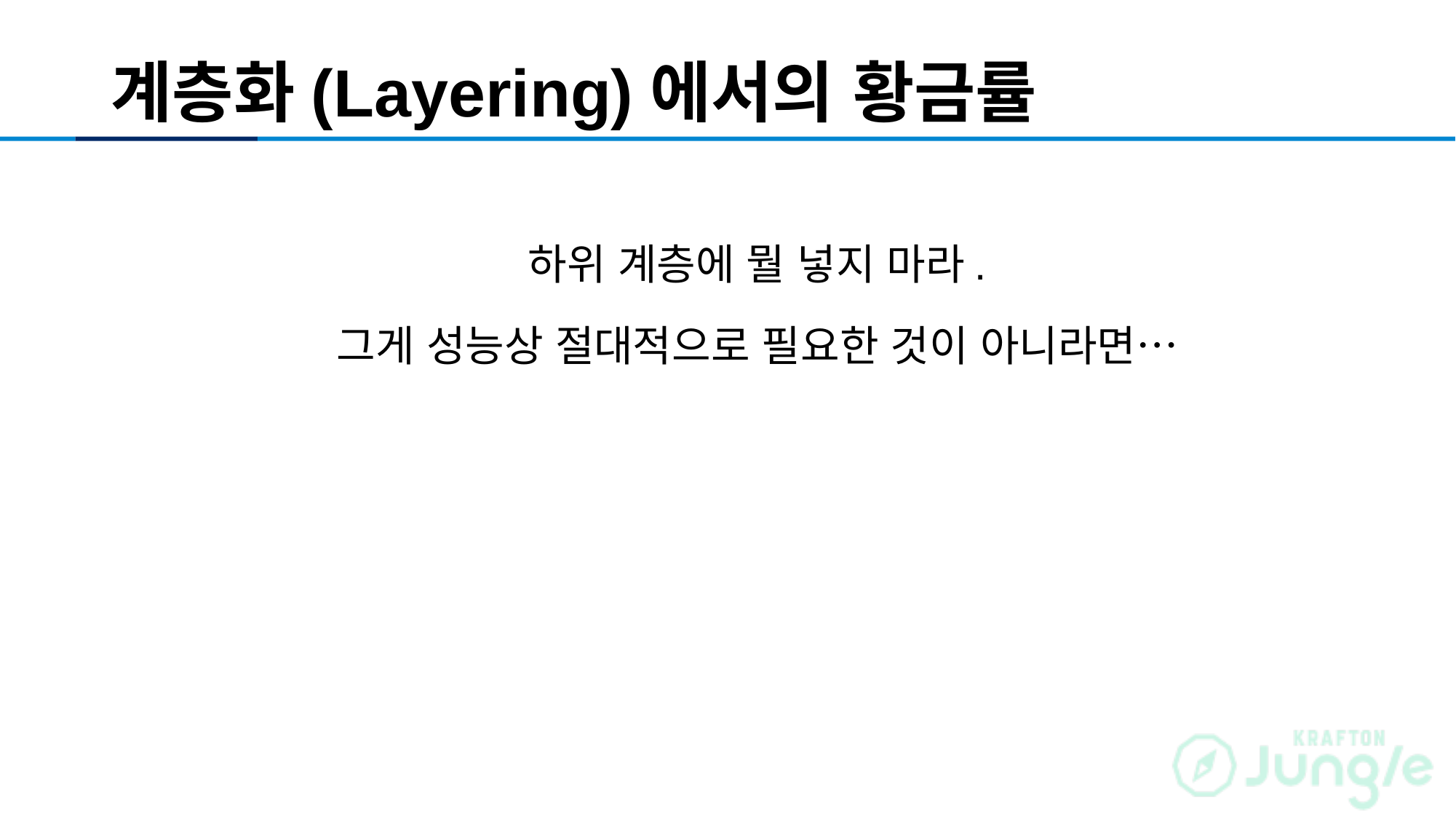

# 계층화(Layering)에서의 황금률
하위 계층에 뭘 넣지 마라.
그게 성능상 절대적으로 필요한 것이 아니라면…